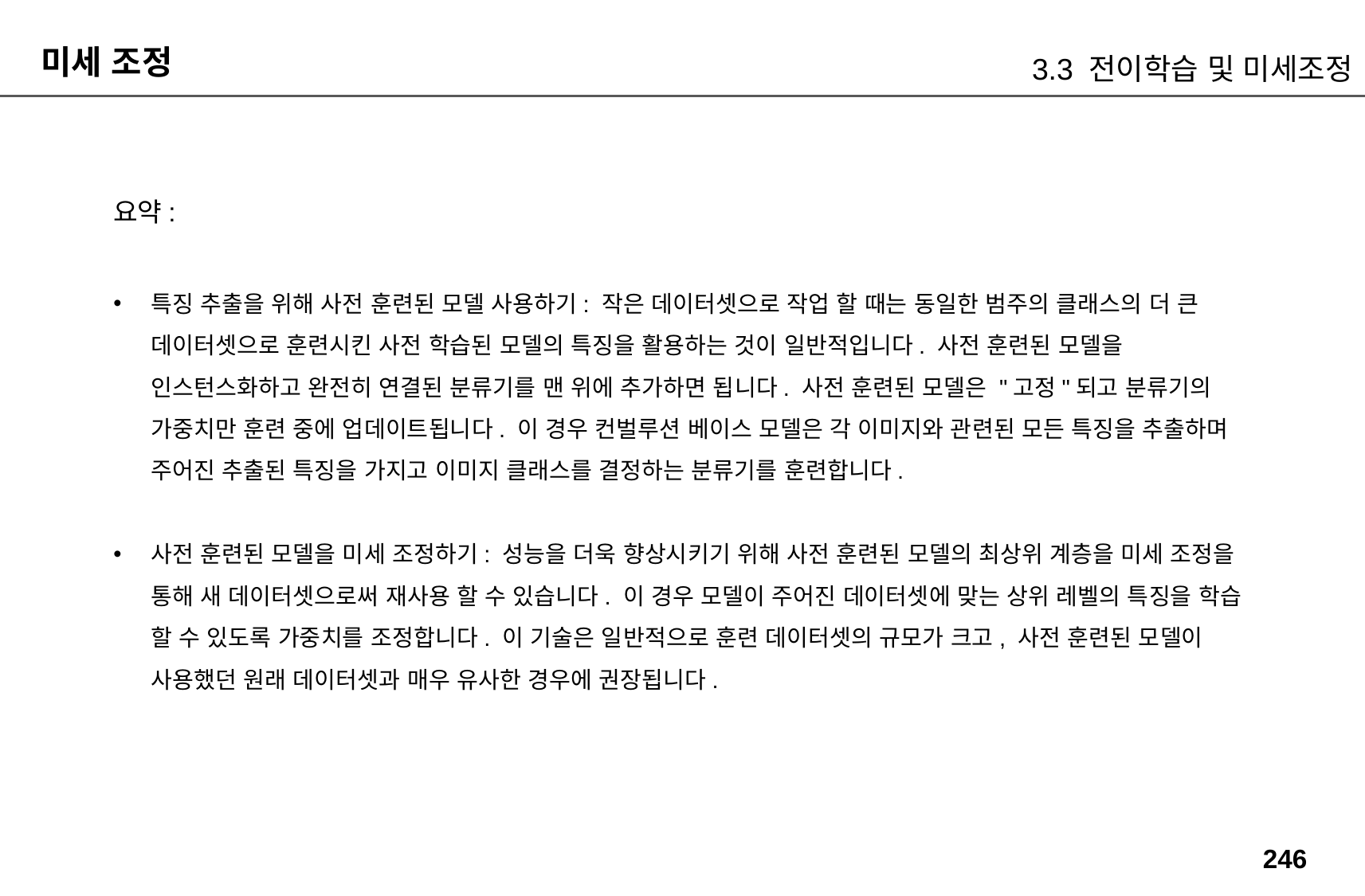

미세 조정
3.3 전이학습 및 미세조정
요약:

특징 추출을 위해 사전 훈련된 모델 사용하기: 작은 데이터셋으로 작업 할 때는 동일한 범주의 클래스의 더 큰 데이터셋으로 훈련시킨 사전 학습된 모델의 특징을 활용하는 것이 일반적입니다. 사전 훈련된 모델을 인스턴스화하고 완전히 연결된 분류기를 맨 위에 추가하면 됩니다. 사전 훈련된 모델은 "고정"되고 분류기의 가중치만 훈련 중에 업데이트됩니다. 이 경우 컨벌루션 베이스 모델은 각 이미지와 관련된 모든 특징을 추출하며 주어진 추출된 특징을 가지고 이미지 클래스를 결정하는 분류기를 훈련합니다.

사전 훈련된 모델을 미세 조정하기: 성능을 더욱 향상시키기 위해 사전 훈련된 모델의 최상위 계층을 미세 조정을 통해 새 데이터셋으로써 재사용 할 수 있습니다. 이 경우 모델이 주어진 데이터셋에 맞는 상위 레벨의 특징을 학습 할 수 있도록 가중치를 조정합니다. 이 기술은 일반적으로 훈련 데이터셋의 규모가 크고, 사전 훈련된 모델이 사용했던 원래 데이터셋과 매우 유사한 경우에 권장됩니다.